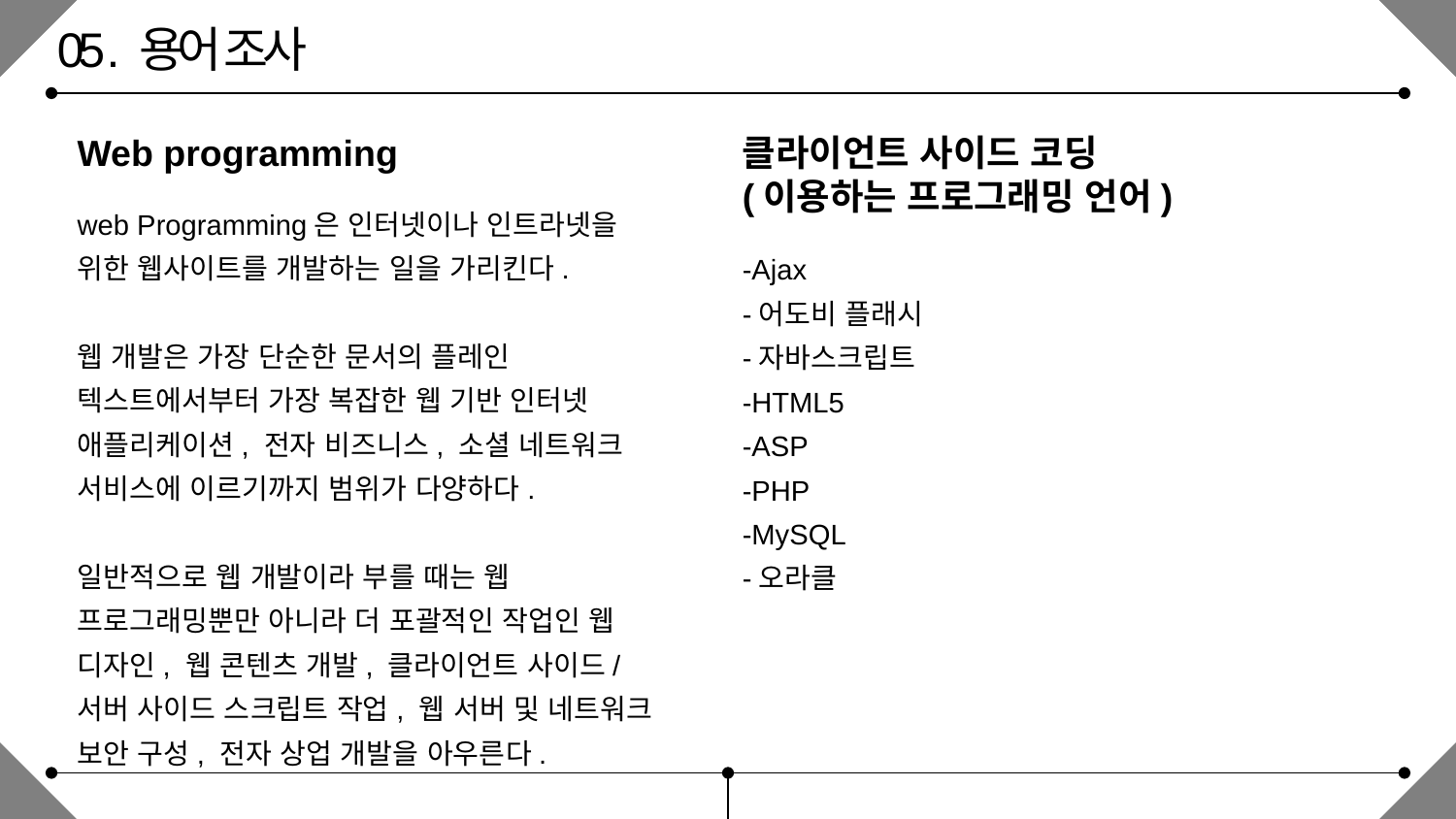

05 . 용어 조사
Web programming
클라이언트 사이드 코딩
(이용하는 프로그래밍 언어)
web Programming은 인터넷이나 인트라넷을 위한 웹사이트를 개발하는 일을 가리킨다.

웹 개발은 가장 단순한 문서의 플레인 텍스트에서부터 가장 복잡한 웹 기반 인터넷 애플리케이션, 전자 비즈니스, 소셜 네트워크 서비스에 이르기까지 범위가 다양하다.

일반적으로 웹 개발이라 부를 때는 웹 프로그래밍뿐만 아니라 더 포괄적인 작업인 웹 디자인, 웹 콘텐츠 개발, 클라이언트 사이드/서버 사이드 스크립트 작업, 웹 서버 및 네트워크 보안 구성, 전자 상업 개발을 아우른다.
-Ajax
-어도비 플래시
-자바스크립트
-HTML5
-ASP
-PHP
-MySQL
-오라클